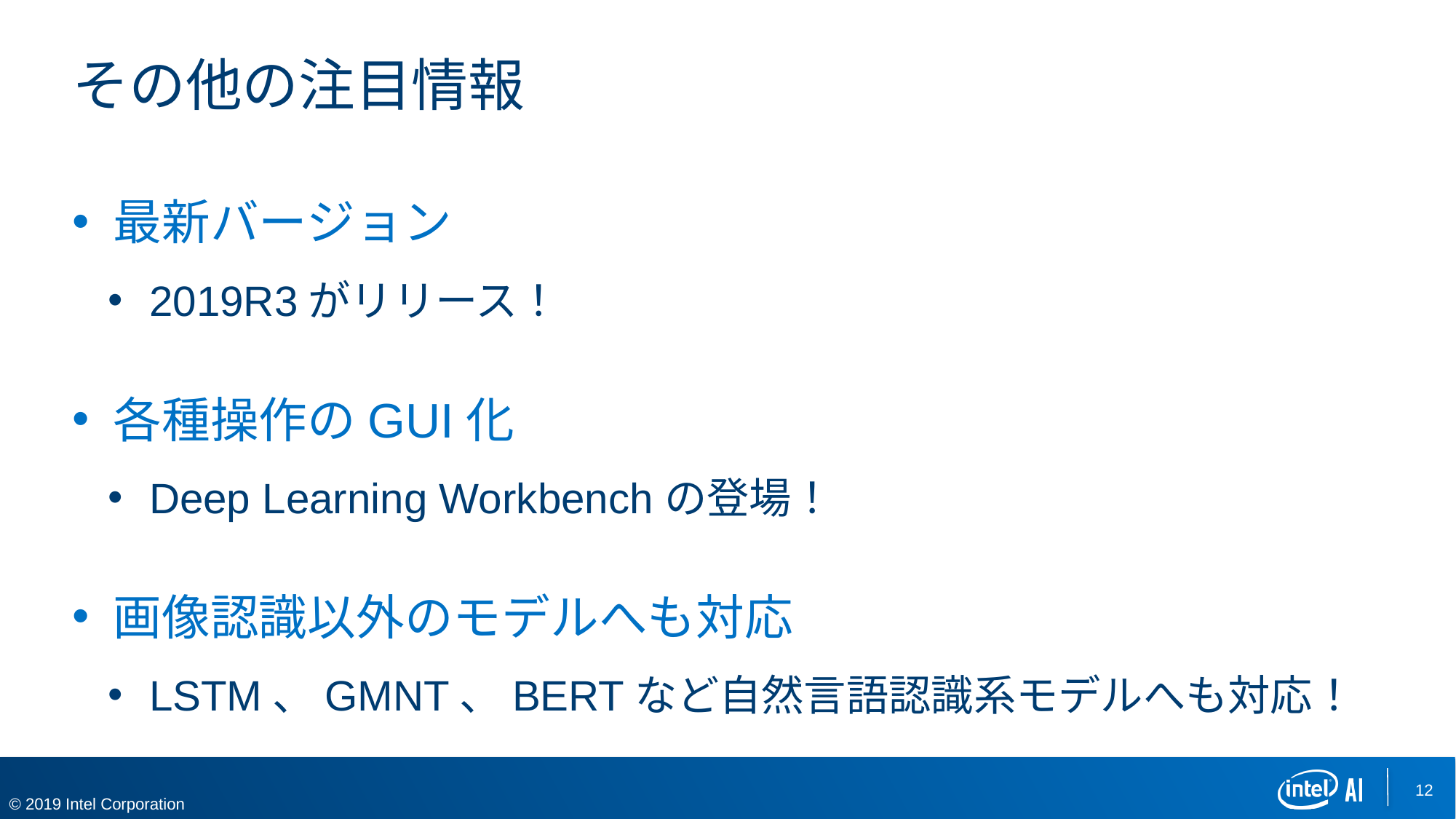

# その他の注目情報
最新バージョン
2019R3がリリース！

各種操作のGUI化
Deep Learning Workbenchの登場！

画像認識以外のモデルへも対応
LSTM、GMNT、BERTなど自然言語認識系モデルへも対応！
12